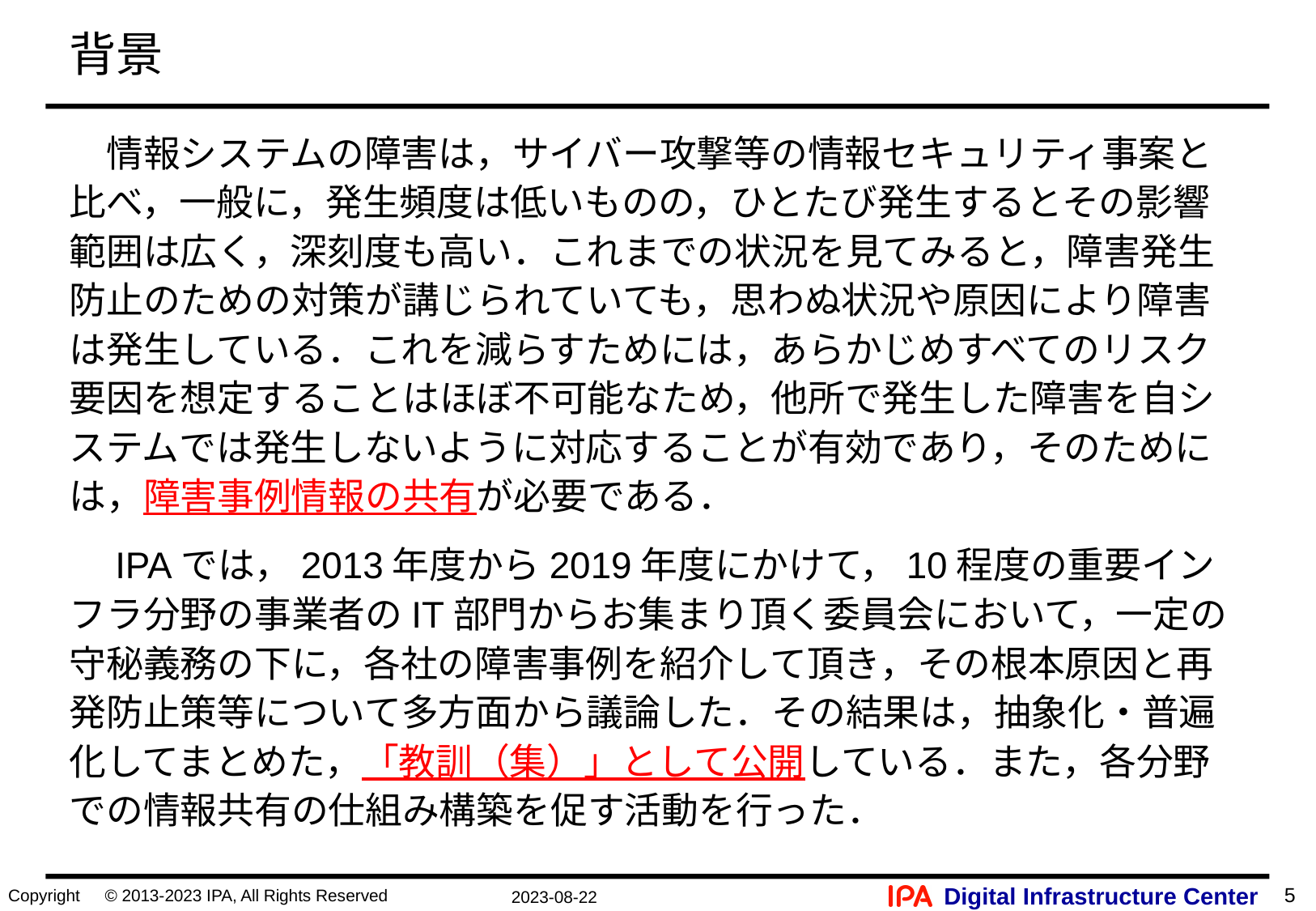

# 背景
　情報システムの障害は，サイバー攻撃等の情報セキュリティ事案と比べ，一般に，発生頻度は低いものの，ひとたび発生するとその影響範囲は広く，深刻度も高い．これまでの状況を見てみると，障害発生防止のための対策が講じられていても，思わぬ状況や原因により障害は発生している．これを減らすためには，あらかじめすべてのリスク要因を想定することはほぼ不可能なため，他所で発生した障害を自システムでは発生しないように対応することが有効であり，そのためには，障害事例情報の共有が必要である．
　IPAでは，2013年度から2019年度にかけて，10程度の重要インフラ分野の事業者のIT部門からお集まり頂く委員会において，一定の守秘義務の下に，各社の障害事例を紹介して頂き，その根本原因と再発防止策等について多方面から議論した．その結果は，抽象化・普遍化してまとめた，「教訓（集）」として公開している．また，各分野での情報共有の仕組み構築を促す活動を行った．